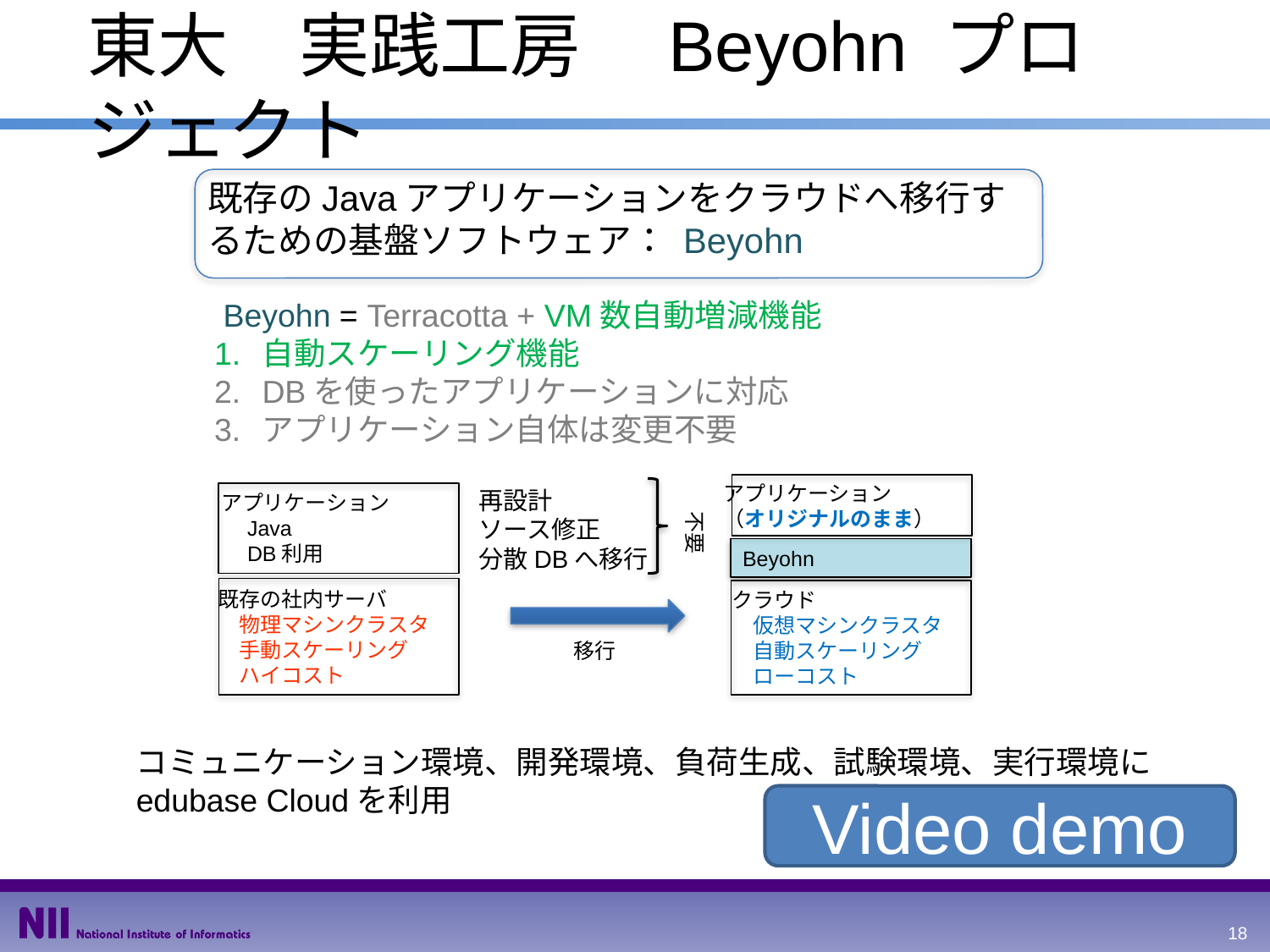

# 東大　実践工房　Beyohn プロジェクト

既存のJavaアプリケーションをクラウドへ移行するための基盤ソフトウェア： Beyohn
 Beyohn = Terracotta + VM数自動増減機能
自動スケーリング機能
DBを使ったアプリケーションに対応
アプリケーション自体は変更不要
アプリケーション
（オリジナルのまま）

再設計
ソース修正
分散DBへ移行

アプリケーション
　Java
　DB利用
不要

Beyohn

既存の社内サーバ
　物理マシンクラスタ
　手動スケーリング
　ハイコスト

クラウド
　仮想マシンクラスタ
　自動スケーリング
　ローコスト

移行
コミュニケーション環境、開発環境、負荷生成、試験環境、実行環境に
edubase Cloudを利用
Video demo
18